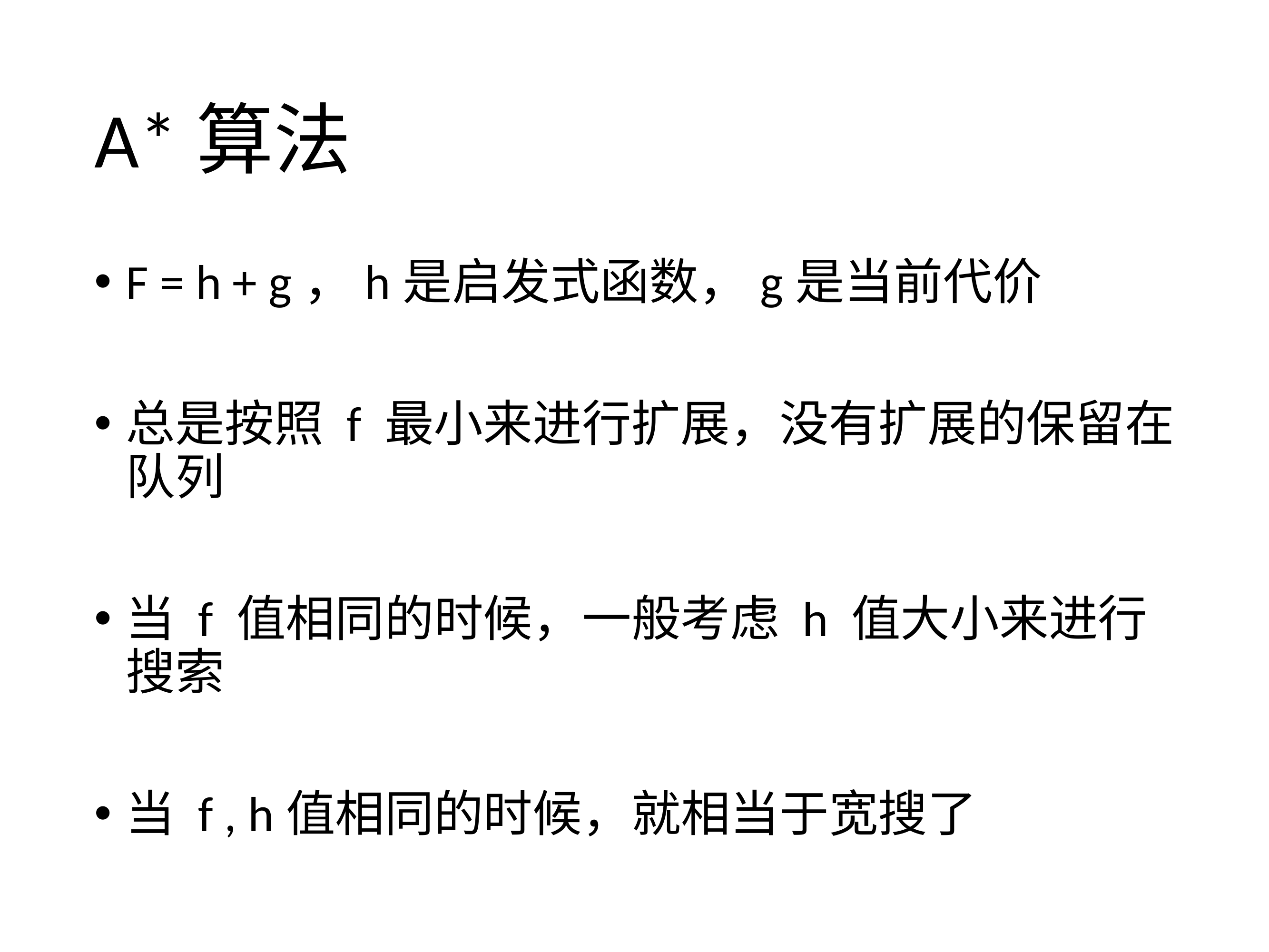

# A*算法
F = h + g，h是启发式函数，g是当前代价

总是按照 f 最小来进行扩展，没有扩展的保留在队列

当 f 值相同的时候，一般考虑 h 值大小来进行搜索

当 f , h值相同的时候，就相当于宽搜了